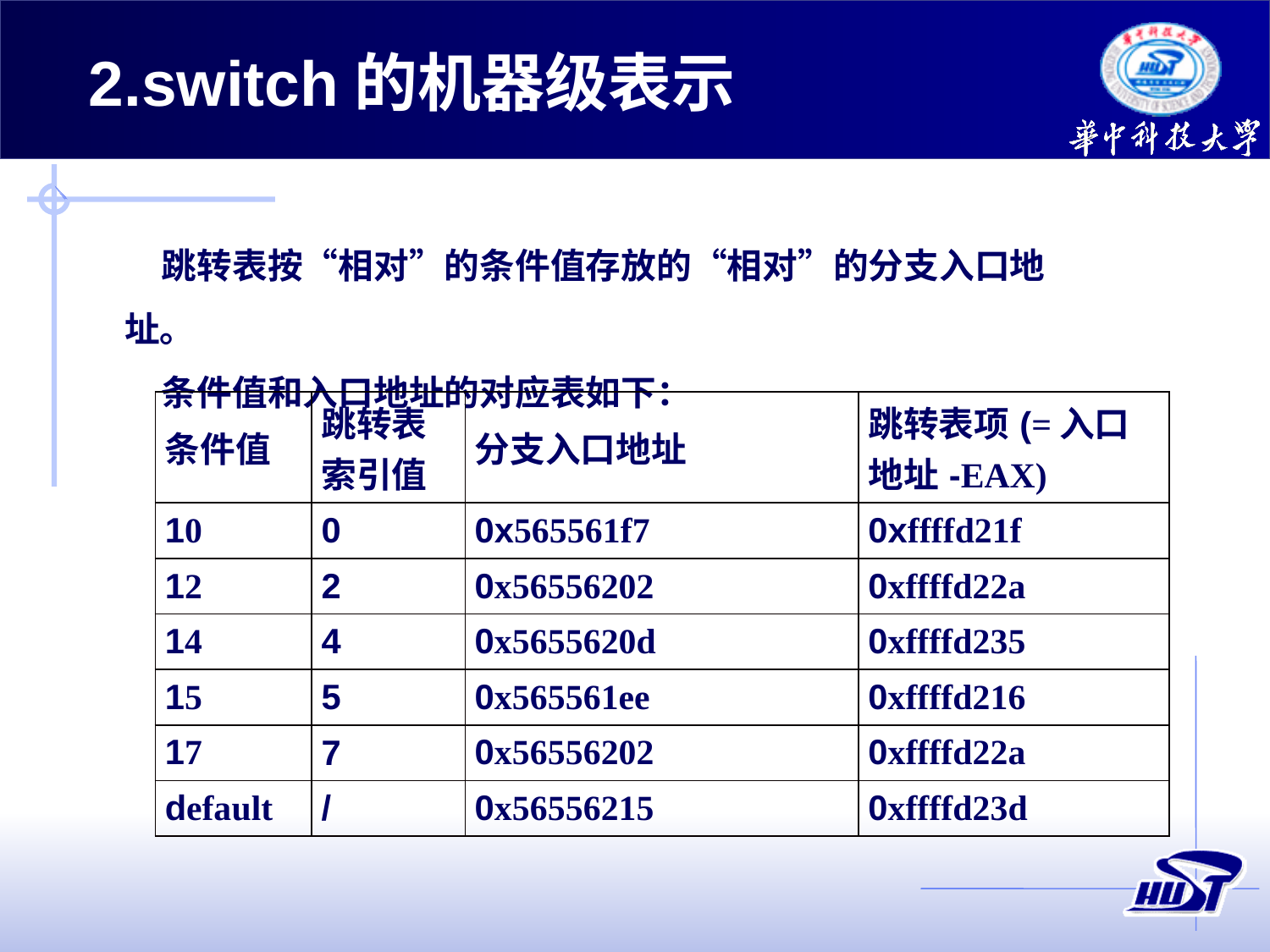

2.switch的机器级表示
跳转表按“相对”的条件值存放的“相对”的分支入口地址。
条件值和入口地址的对应表如下：
| 条件值 | 跳转表索引值 | 分支入口地址 | 跳转表项(=入口地址-EAX) |
| --- | --- | --- | --- |
| 10 | 0 | 0x565561f7 | 0xffffd21f |
| 12 | 2 | 0x56556202 | 0xffffd22a |
| 14 | 4 | 0x5655620d | 0xffffd235 |
| 15 | 5 | 0x565561ee | 0xffffd216 |
| 17 | 7 | 0x56556202 | 0xffffd22a |
| default | / | 0x56556215 | 0xffffd23d |